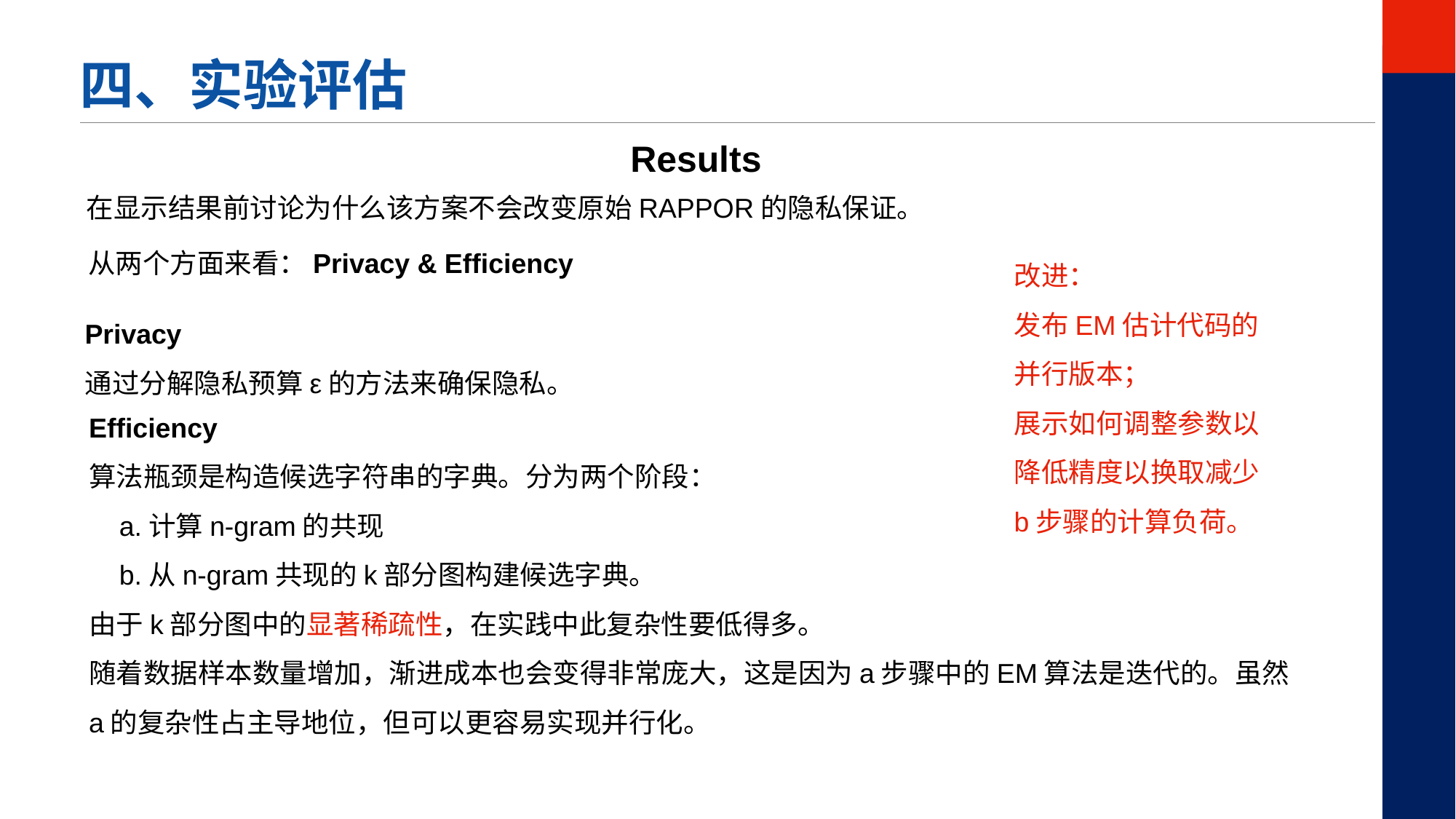

四、实验评估
Results
在显示结果前讨论为什么该方案不会改变原始RAPPOR的隐私保证。
改进：
发布EM估计代码的并行版本；
展示如何调整参数以降低精度以换取减少b步骤的计算负荷。
从两个方面来看：Privacy & Efficiency
Privacy
通过分解隐私预算ε的方法来确保隐私。
Efficiency
算法瓶颈是构造候选字符串的字典。分为两个阶段：
    a.计算n-gram的共现
    b.从n-gram共现的k部分图构建候选字典。
由于k部分图中的显著稀疏性，在实践中此复杂性要低得多。
随着数据样本数量增加，渐进成本也会变得非常庞大，这是因为a步骤中的EM算法是迭代的。虽然a的复杂性占主导地位，但可以更容易实现并行化。